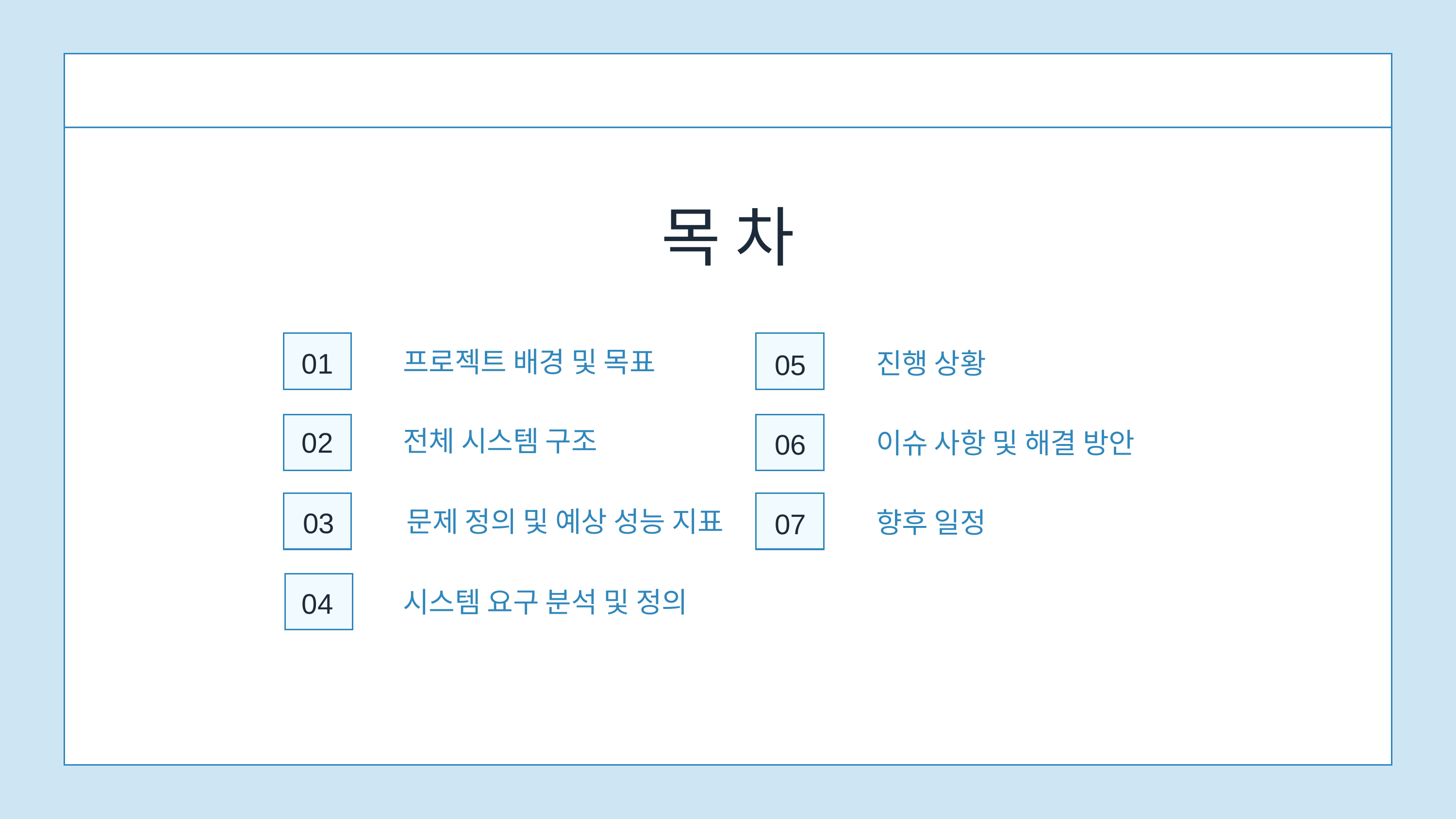

목 차

프로젝트 배경 및 목표
01
진행 상황
05

전체 시스템 구조
02
이슈 사항 및 해결 방안
06

문제 정의 및 예상 성능 지표
향후 일정
03
07

시스템 요구 분석 및 정의
04